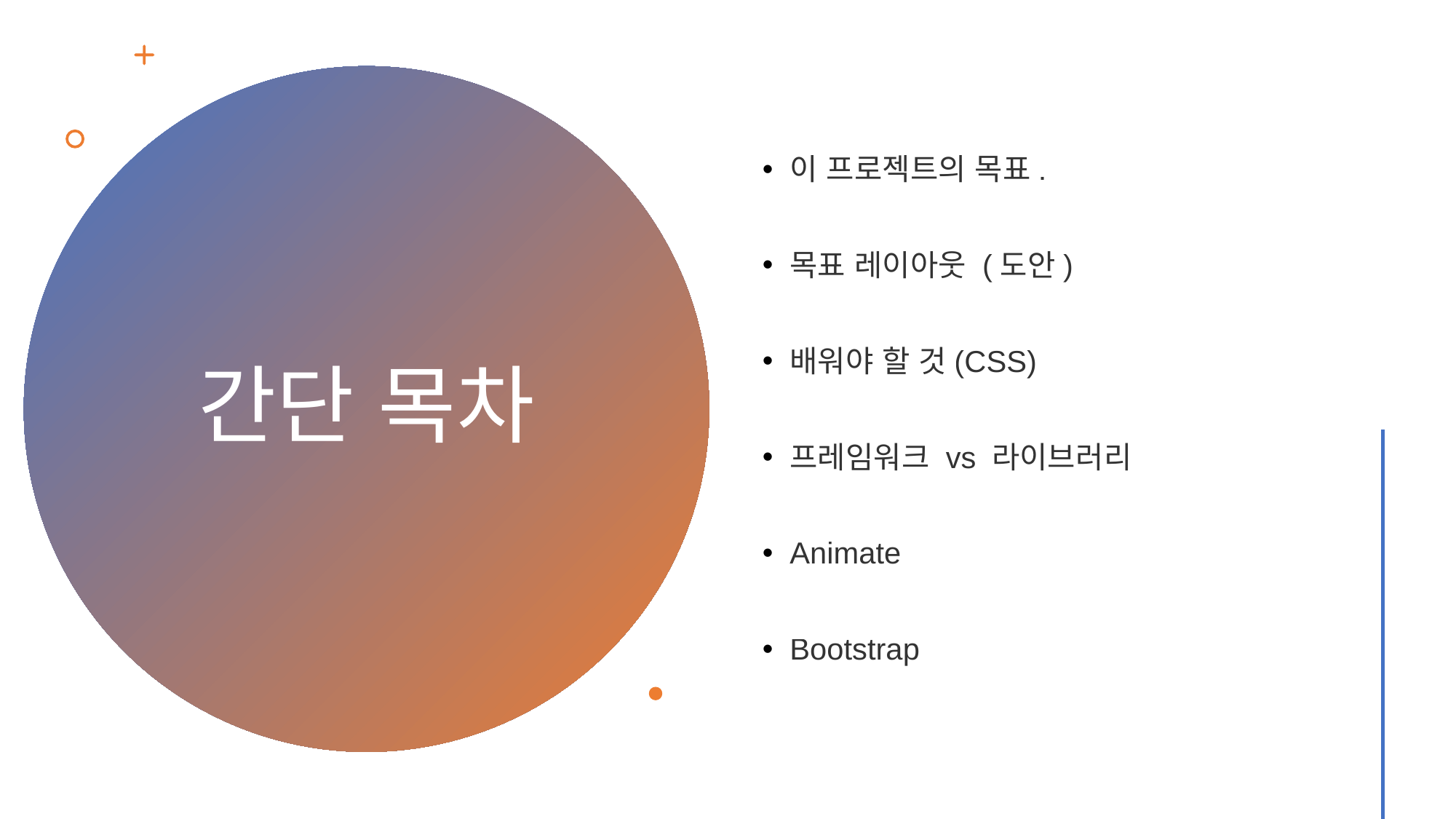

이 프로젝트의 목표.

목표 레이아웃 (도안)

배워야 할 것(CSS)

프레임워크 vs 라이브러리

Animate

Bootstrap

# 간단 목차